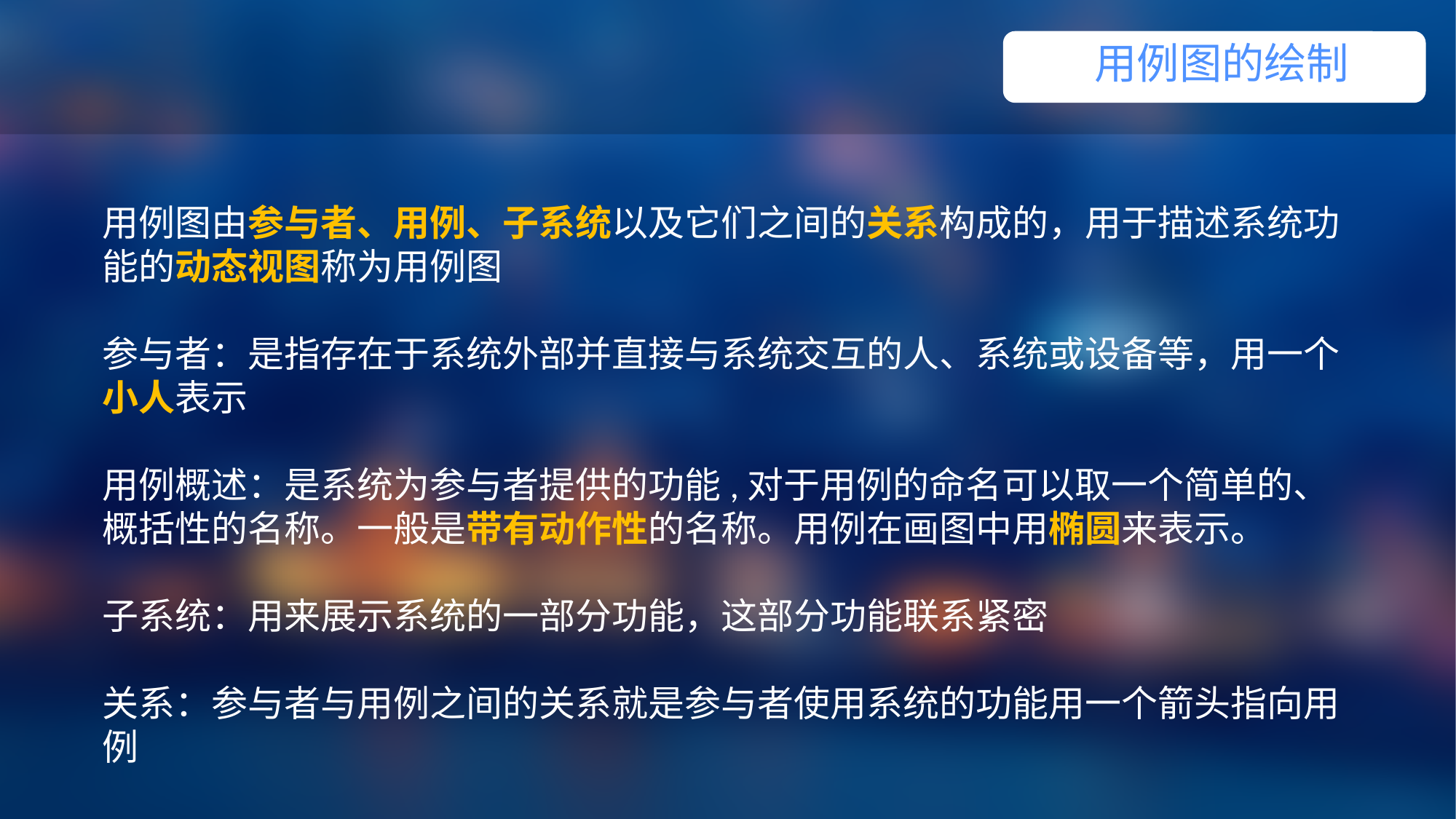

用例图的绘制
用例图由参与者、用例、子系统以及它们之间的关系构成的，用于描述系统功能的动态视图称为用例图
参与者：是指存在于系统外部并直接与系统交互的人、系统或设备等，用一个小人表示

用例概述：是系统为参与者提供的功能,对于用例的命名可以取一个简单的、概括性的名称。一般是带有动作性的名称。用例在画图中用椭圆来表示。

子系统：用来展示系统的一部分功能，这部分功能联系紧密

关系：参与者与用例之间的关系就是参与者使用系统的功能用一个箭头指向用例